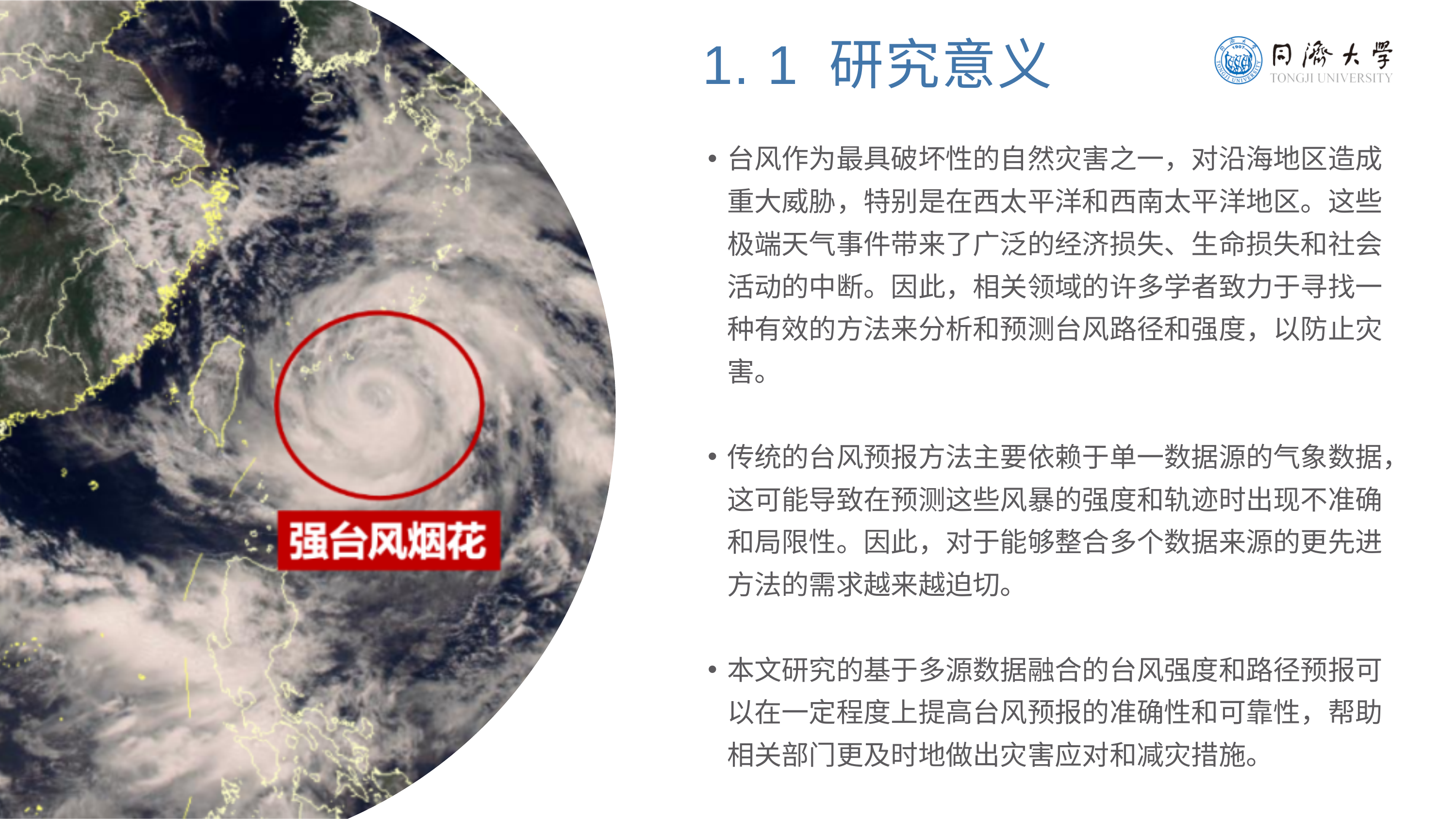

1. 1 研究意义
台风作为最具破坏性的自然灾害之一，对沿海地区造成重大威胁，特别是在西太平洋和西南太平洋地区。这些极端天气事件带来了广泛的经济损失、生命损失和社会活动的中断。因此，相关领域的许多学者致力于寻找一种有效的方法来分析和预测台风路径和强度，以防止灾害。

传统的台风预报方法主要依赖于单一数据源的气象数据，这可能导致在预测这些风暴的强度和轨迹时出现不准确和局限性。因此，对于能够整合多个数据来源的更先进方法的需求越来越迫切。

本文研究的基于多源数据融合的台风强度和路径预报可以在一定程度上提高台风预报的准确性和可靠性，帮助相关部门更及时地做出灾害应对和减灾措施。